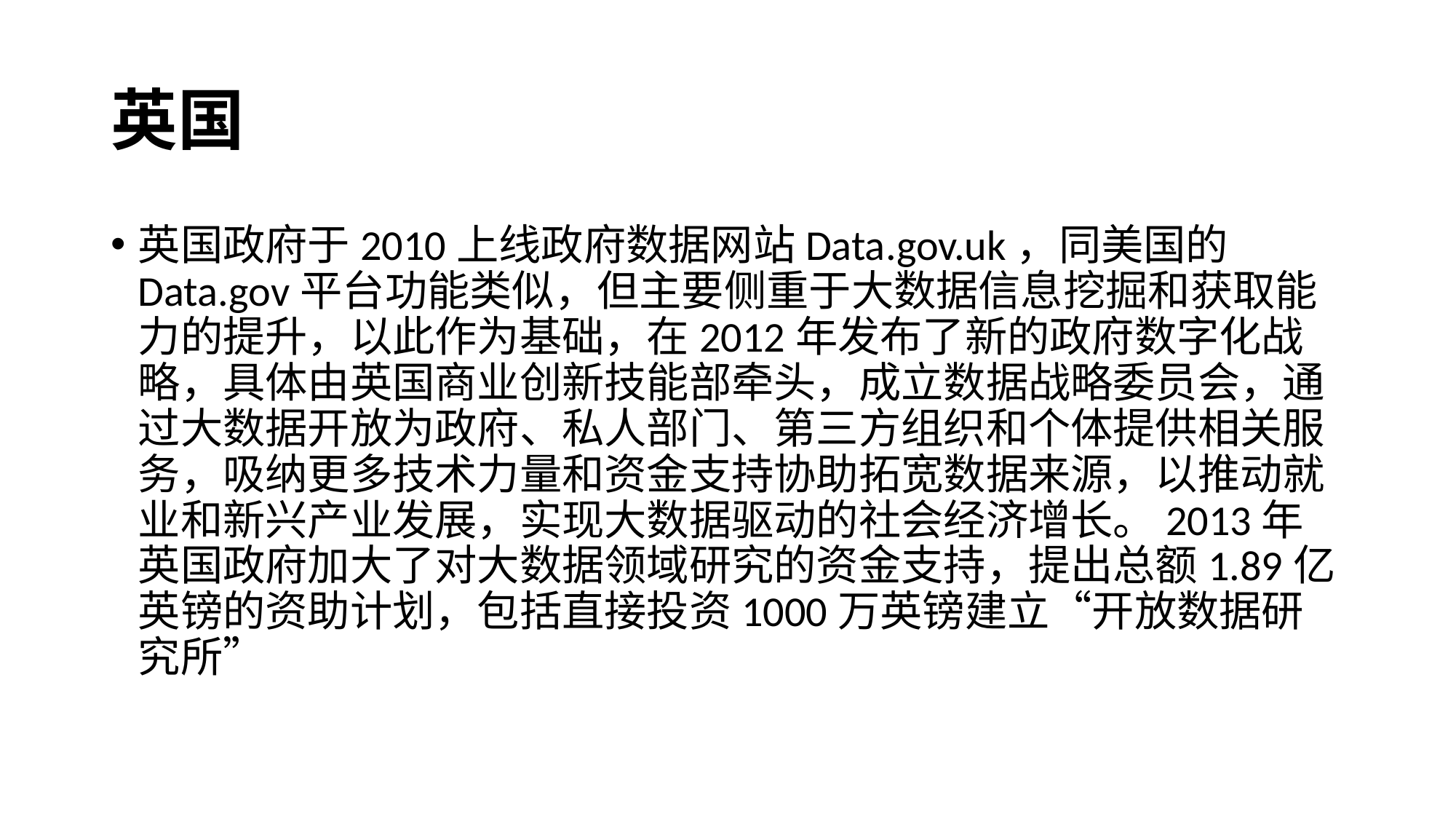

# 英国
英国政府于2010上线政府数据网站Data.gov.uk，同美国的Data.gov平台功能类似，但主要侧重于大数据信息挖掘和获取能力的提升，以此作为基础，在2012年发布了新的政府数字化战略，具体由英国商业创新技能部牵头，成立数据战略委员会，通过大数据开放为政府、私人部门、第三方组织和个体提供相关服务，吸纳更多技术力量和资金支持协助拓宽数据来源，以推动就业和新兴产业发展，实现大数据驱动的社会经济增长。2013年英国政府加大了对大数据领域研究的资金支持，提出总额1.89亿英镑的资助计划，包括直接投资1000万英镑建立“开放数据研究所”